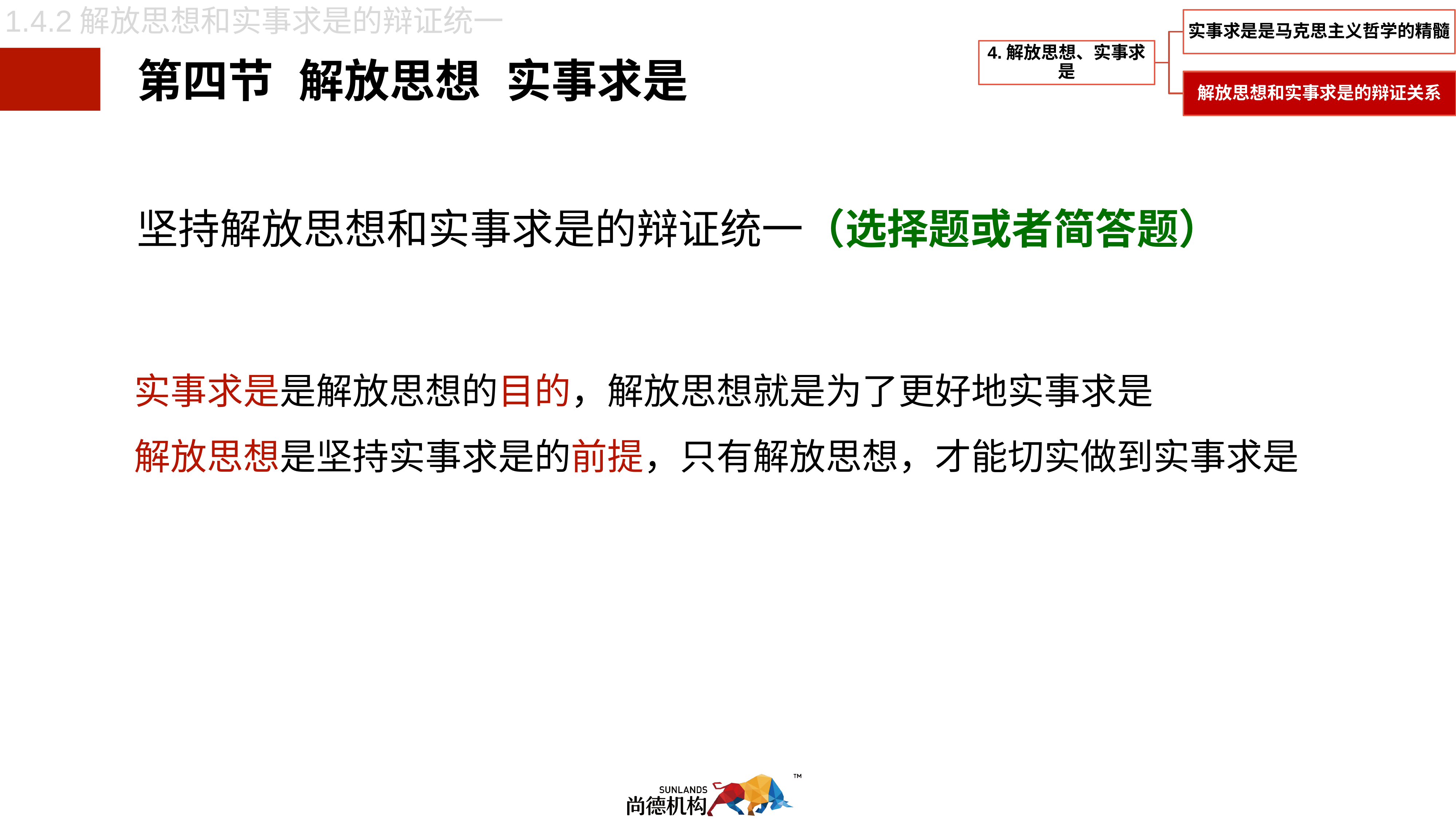

4.解放思想、实事求是
实事求是是马克思主义哲学的精髓
解放思想和实事求是的辩证关系
1.4.2解放思想和实事求是的辩证统一
坚持解放思想和实事求是的辩证统一（选择题或者简答题）
实事求是是解放思想的目的，解放思想就是为了更好地实事求是
解放思想是坚持实事求是的前提，只有解放思想，才能切实做到实事求是